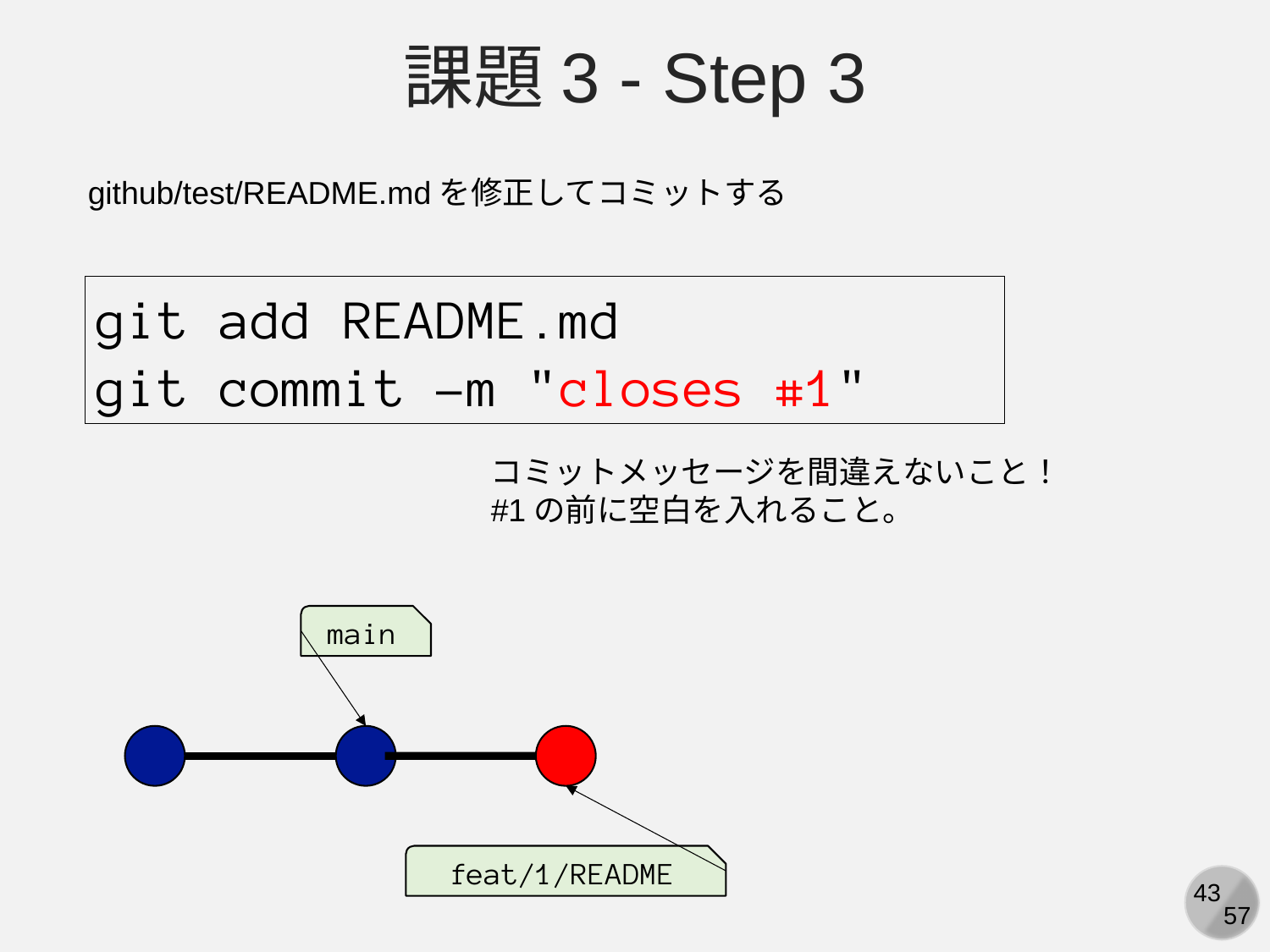

課題3 - Step 3
github/test/README.mdを修正してコミットする
git add README.md
git commit -m "closes #1"
コミットメッセージを間違えないこと！
#1の前に空白を入れること。
main

feat/1/README